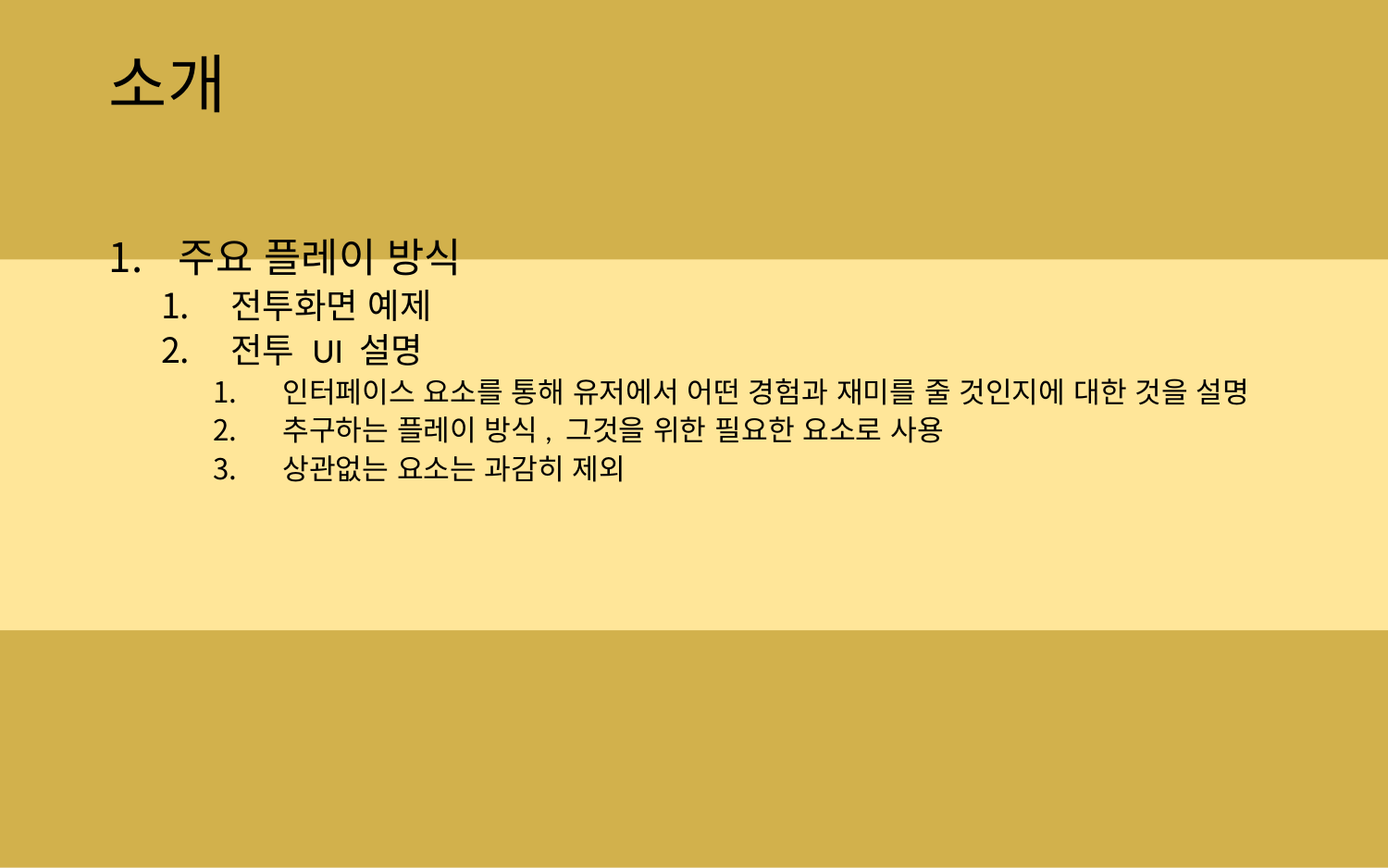

# 소개
주요 플레이 방식
전투화면 예제
전투 UI 설명
인터페이스 요소를 통해 유저에서 어떤 경험과 재미를 줄 것인지에 대한 것을 설명
추구하는 플레이 방식, 그것을 위한 필요한 요소로 사용
상관없는 요소는 과감히 제외